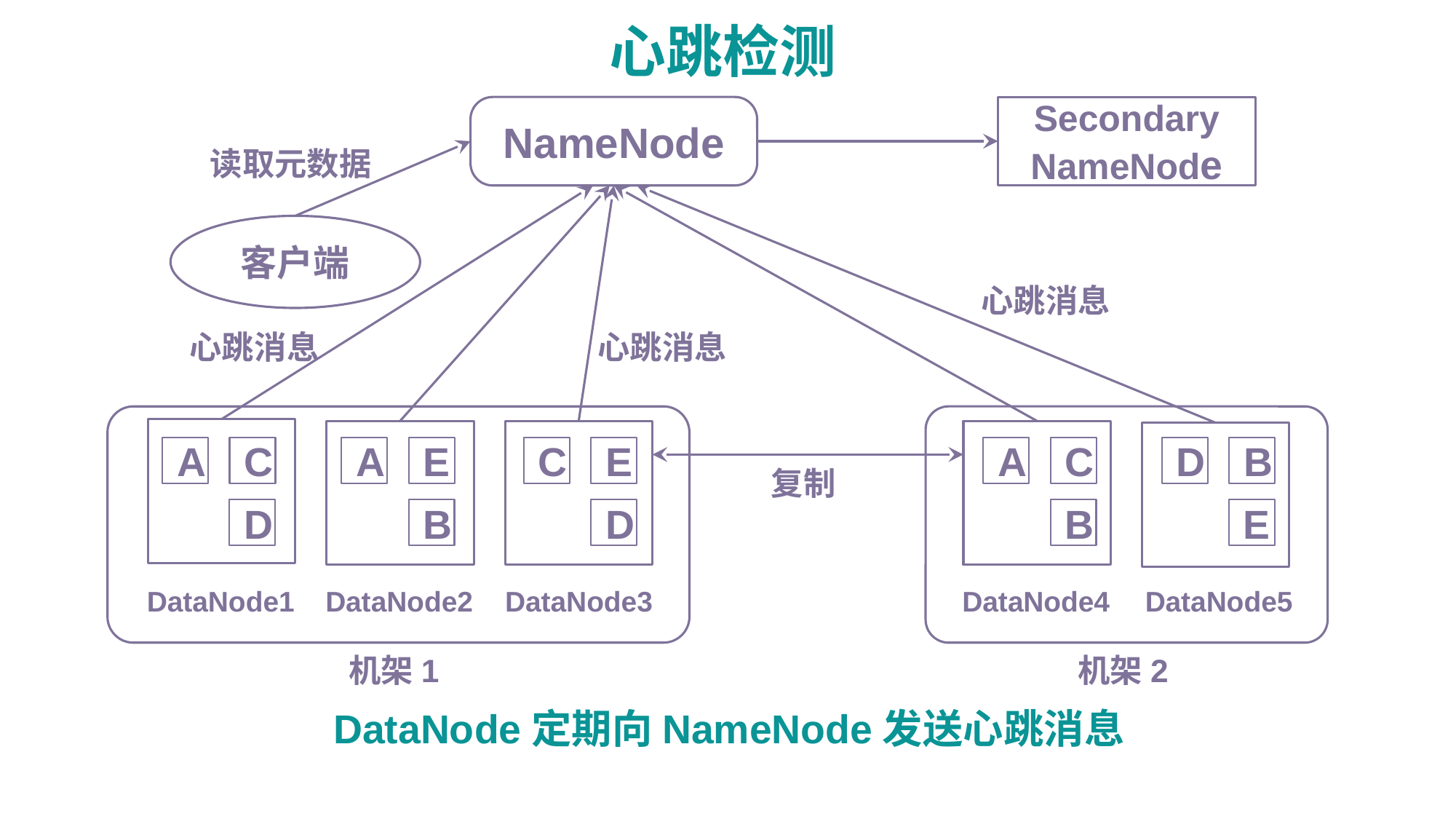

心跳检测
NameNode
Secondary
NameNode
读取元数据
客户端
心跳消息
心跳消息
心跳消息

A
C
A
E
C
E
A
C
D
B
复制
D
B
D
B
E
DataNode1
DataNode2
DataNode3
DataNode4
DataNode5
机架1
机架2
DataNode定期向NameNode发送心跳消息